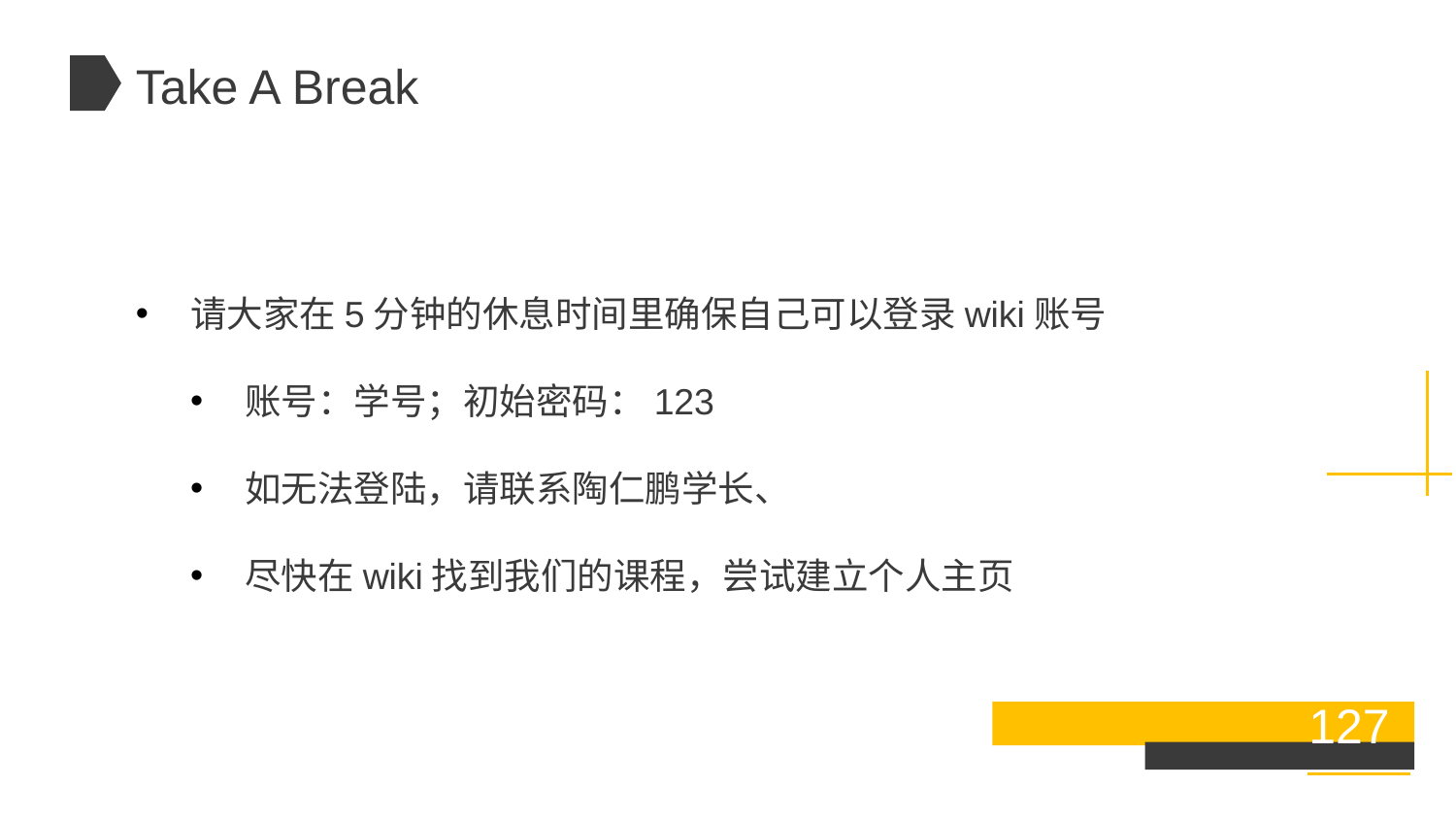

Take A Break

请大家在5分钟的休息时间里确保自己可以登录wiki账号
账号：学号；初始密码：123
如无法登陆，请联系陶仁鹏学长、
尽快在wiki找到我们的课程，尝试建立个人主页

127